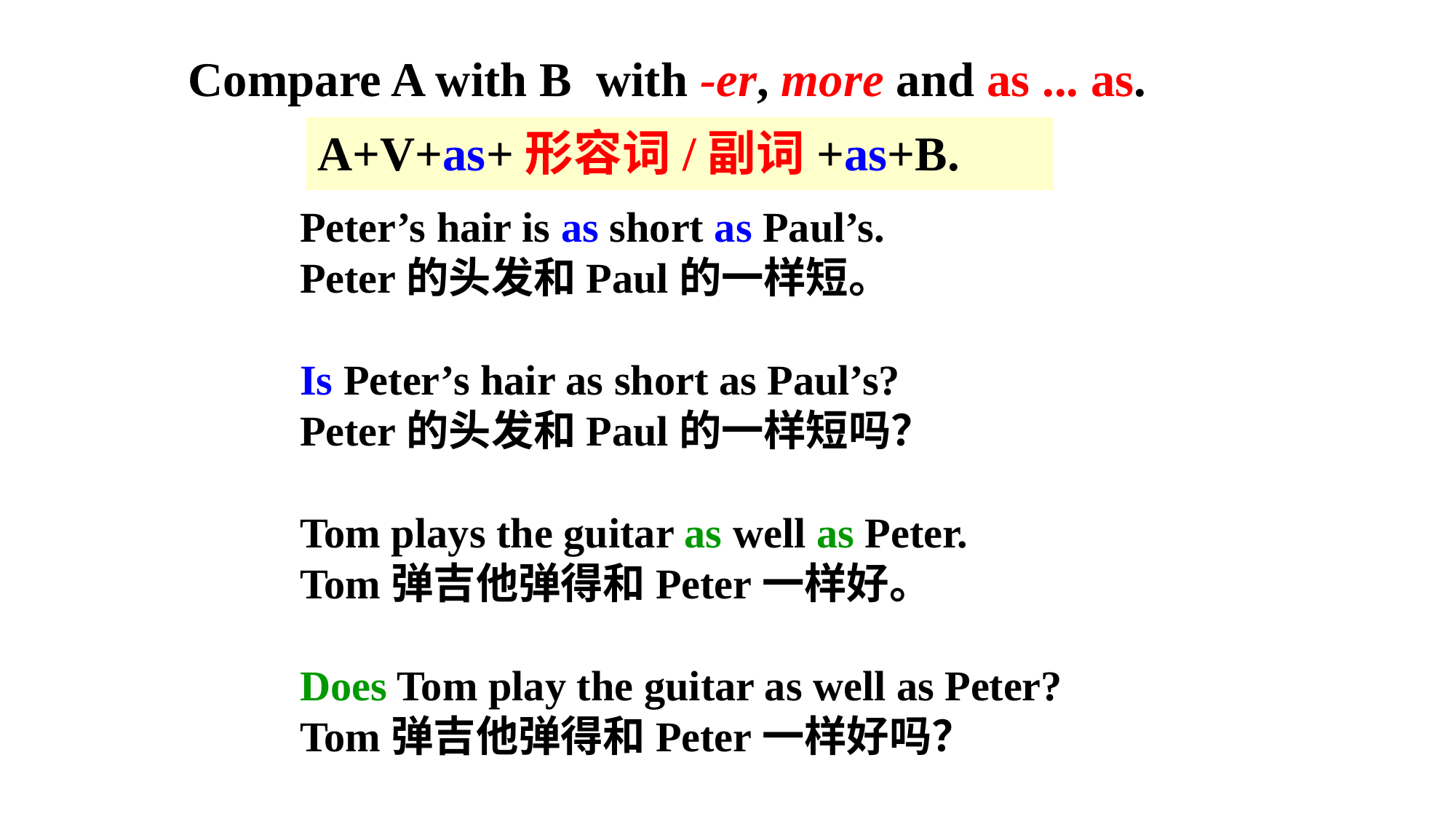

Compare A with B  with -er, more and as ... as.
A+V+as+形容词/副词+as+B.

Peter’s hair is as short as Paul’s.
Peter的头发和Paul的一样短。

Is Peter’s hair as short as Paul’s?
Peter的头发和Paul的一样短吗？

Tom plays the guitar as well as Peter.
Tom弹吉他弹得和Peter一样好。

Does Tom play the guitar as well as Peter?
Tom弹吉他弹得和Peter一样好吗？